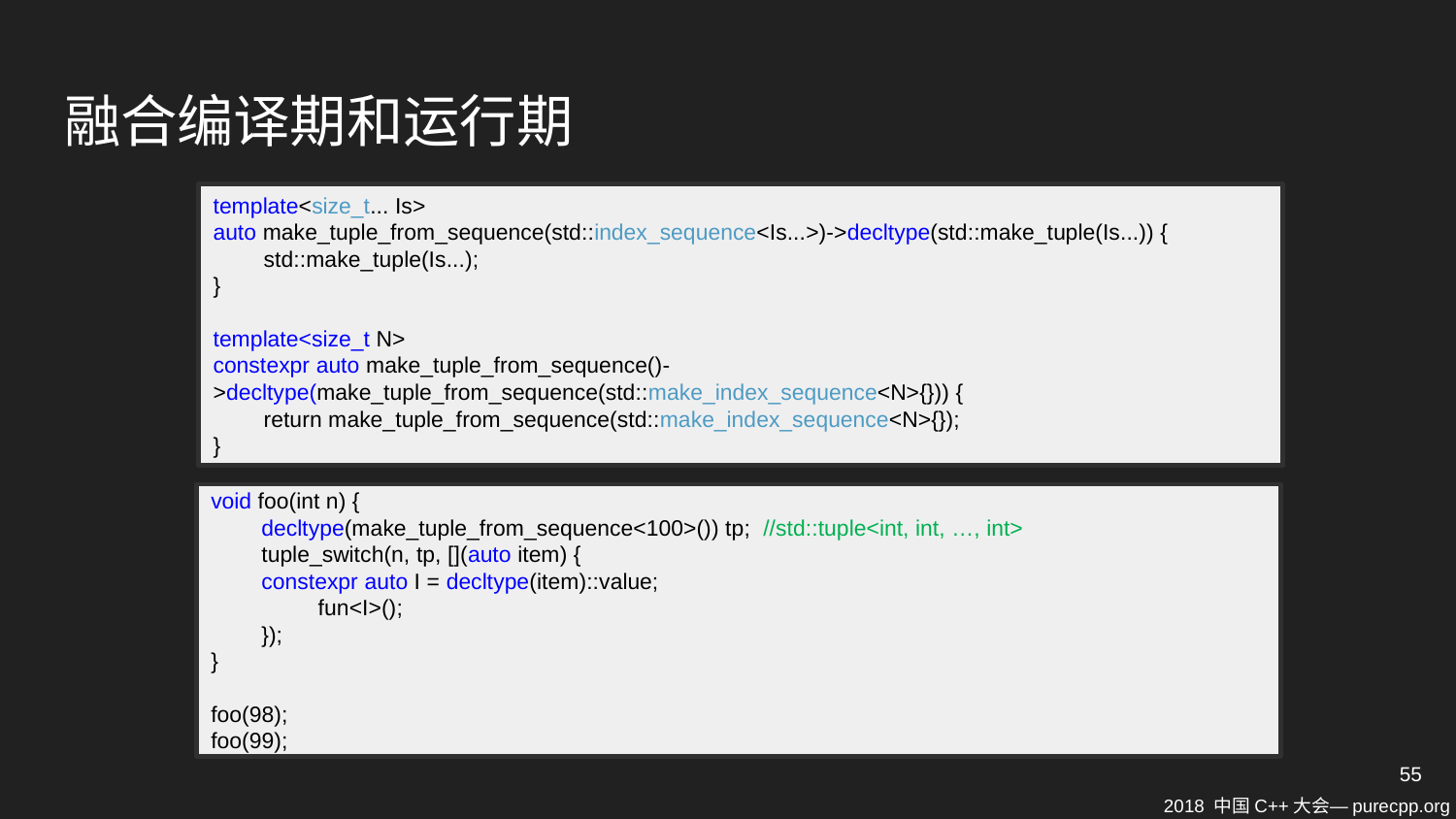

# 融合编译期和运行期

template<size_t... Is>
auto make_tuple_from_sequence(std::index_sequence<Is...>)->decltype(std::make_tuple(Is...)) {
        std::make_tuple(Is...);
}

template<size_t N>
constexpr auto make_tuple_from_sequence()->decltype(make_tuple_from_sequence(std::make_index_sequence<N>{})) {
        return make_tuple_from_sequence(std::make_index_sequence<N>{});
}
void foo(int n) {
        decltype(make_tuple_from_sequence<100>()) tp;  //std::tuple<int, int, …, int>
        tuple_switch(n, tp, [](auto item) {
        constexpr auto I = decltype(item)::value;
                 fun<I>();
        });
}

foo(98);
foo(99);
55